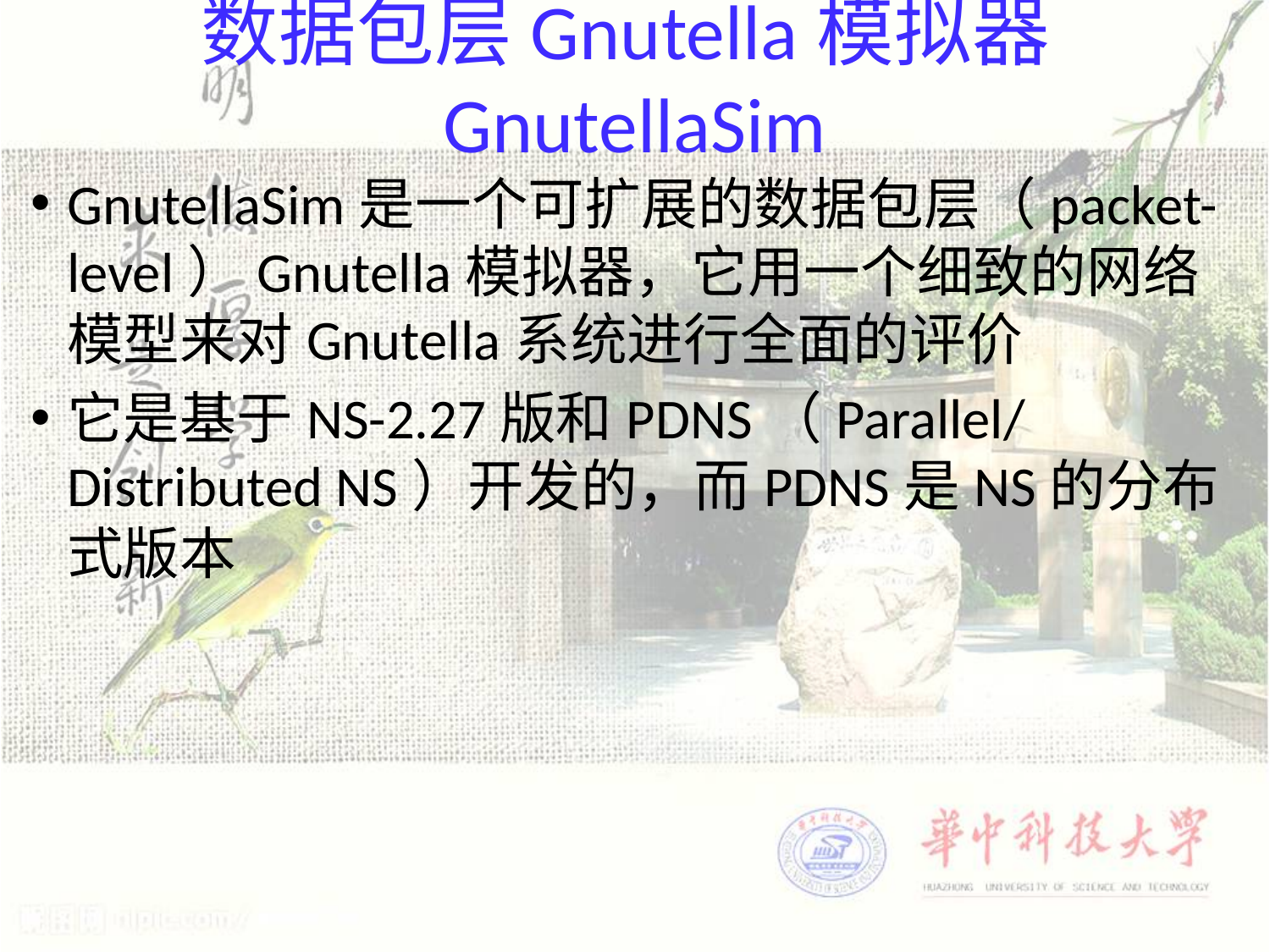

# 数据包层Gnutella模拟器GnutellaSim
GnutellaSim是一个可扩展的数据包层（packet-level）Gnutella模拟器，它用一个细致的网络模型来对Gnutella系统进行全面的评价
它是基于NS-2.27版和PDNS（Parallel/Distributed NS）开发的，而PDNS是NS的分布式版本